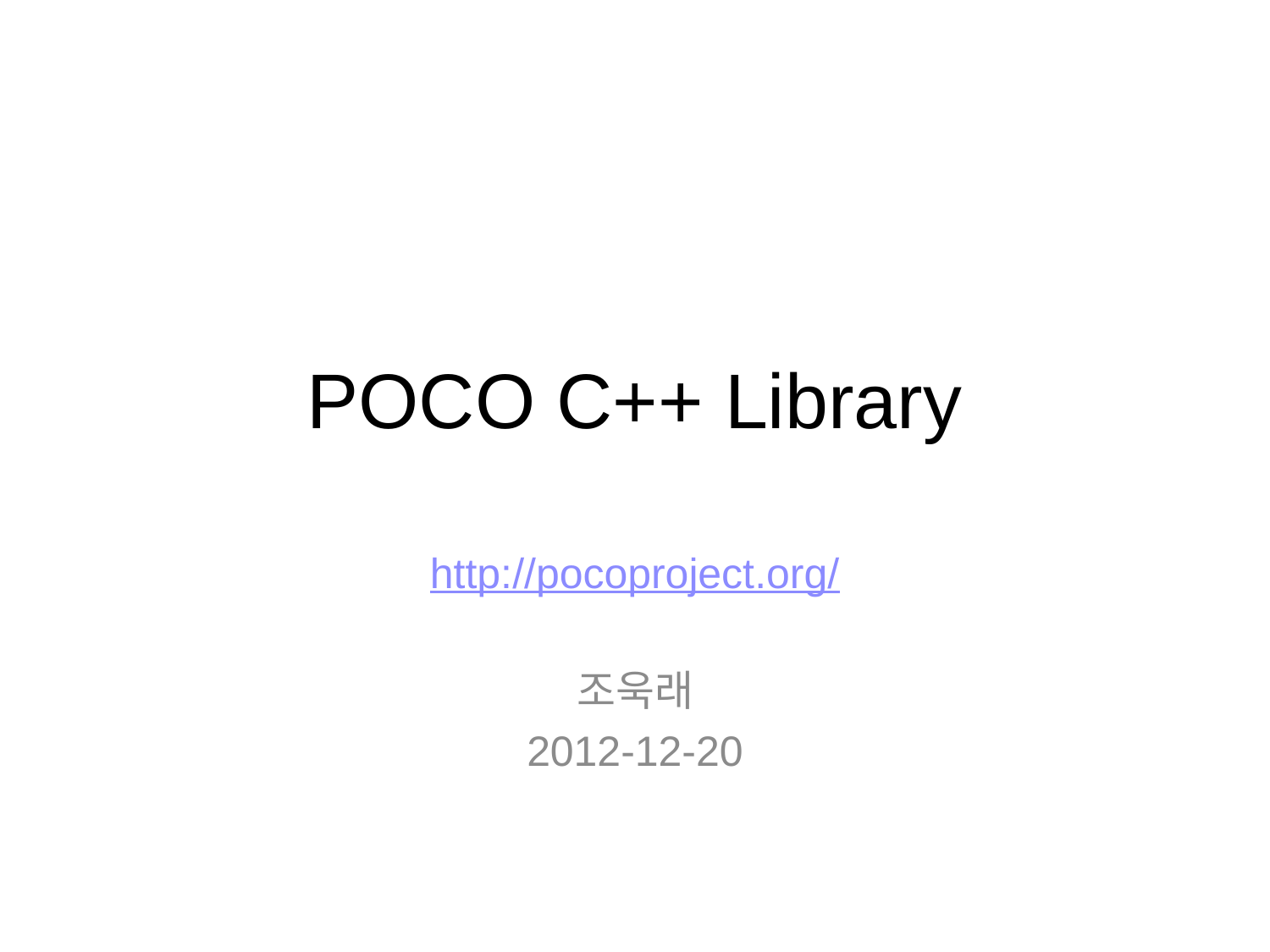

# POCO C++ Library
http://pocoproject.org/

조욱래
2012-12-20